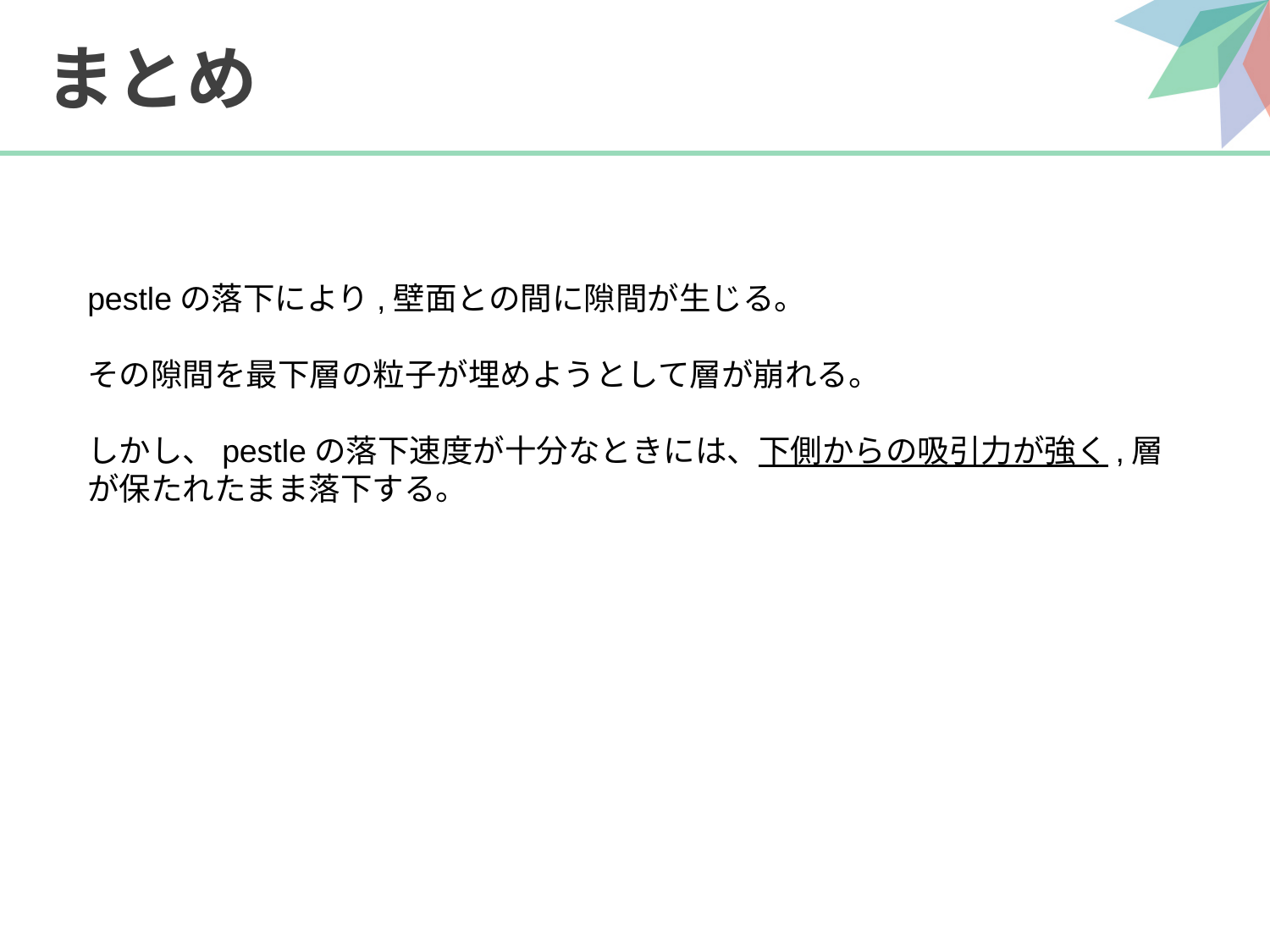

# まとめ

pestleの落下により,壁面との間に隙間が生じる。

その隙間を最下層の粒子が埋めようとして層が崩れる。

しかし、pestleの落下速度が十分なときには、下側からの吸引力が強く,層が保たれたまま落下する。